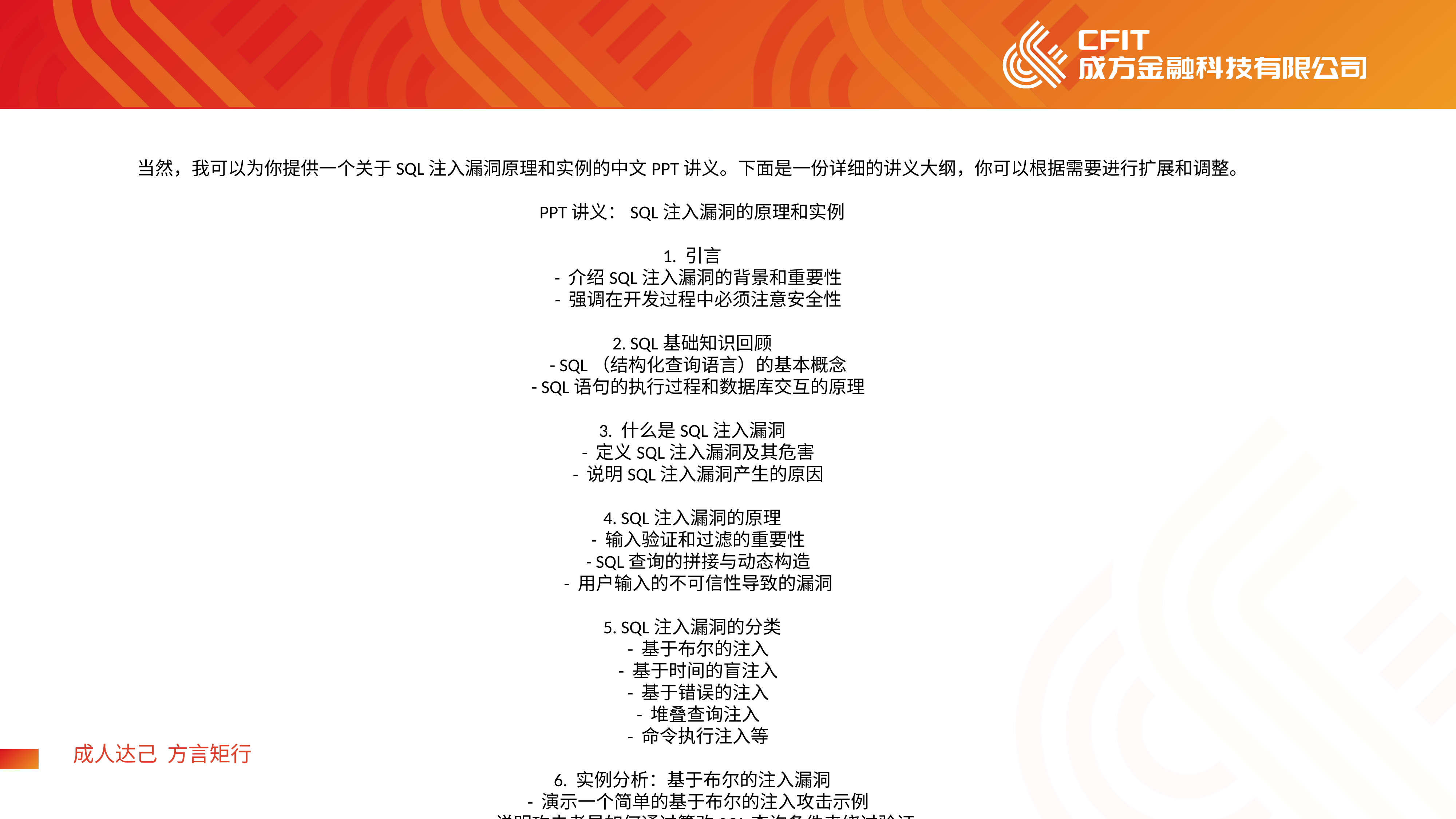

当然，我可以为你提供一个关于SQL注入漏洞原理和实例的中文PPT讲义。下面是一份详细的讲义大纲，你可以根据需要进行扩展和调整。

PPT讲义：SQL注入漏洞的原理和实例

1. 引言
   - 介绍SQL注入漏洞的背景和重要性
   - 强调在开发过程中必须注意安全性

2. SQL基础知识回顾
   - SQL（结构化查询语言）的基本概念
   - SQL语句的执行过程和数据库交互的原理

3. 什么是SQL注入漏洞
   - 定义SQL注入漏洞及其危害
   - 说明SQL注入漏洞产生的原因

4. SQL注入漏洞的原理
   - 输入验证和过滤的重要性
   - SQL查询的拼接与动态构造
   - 用户输入的不可信性导致的漏洞

5. SQL注入漏洞的分类
   - 基于布尔的注入
   - 基于时间的盲注入
   - 基于错误的注入
   - 堆叠查询注入
   - 命令执行注入等

6. 实例分析：基于布尔的注入漏洞
   - 演示一个简单的基于布尔的注入攻击示例
   - 说明攻击者是如何通过篡改SQL查询条件来绕过验证

7. 实例分析：基于时间的盲注入漏洞
   - 演示一个基于时间的盲注入攻击示例
   - 说明攻击者是如何通过延迟查询结果来获取敏感信息

8. 实例分析：基于错误的注入漏洞
   - 演示一个基于错误的注入攻击示例
   - 说明攻击者是如何通过触发错误信息来获取数据库信息

9. 实例分析：堆叠查询注入漏洞
   - 演示一个堆叠查询注入攻击示例
   - 说明攻击者是如何通过构造多个查询语句来执行恶意操作

10. 防御SQL注入漏洞的措施
    - 使用参数化查询和预编译语句
    - 进行严格的输入验证和过滤
    - 最小权限原则和安全编码规范

11. 总结
    - 总结SQL注入漏洞的原理和危害
    - 强调安全编码和持续的安全审查的重要性

这份讲义提供了关于SQL注入漏洞的原理和实例的详细内容。你可以